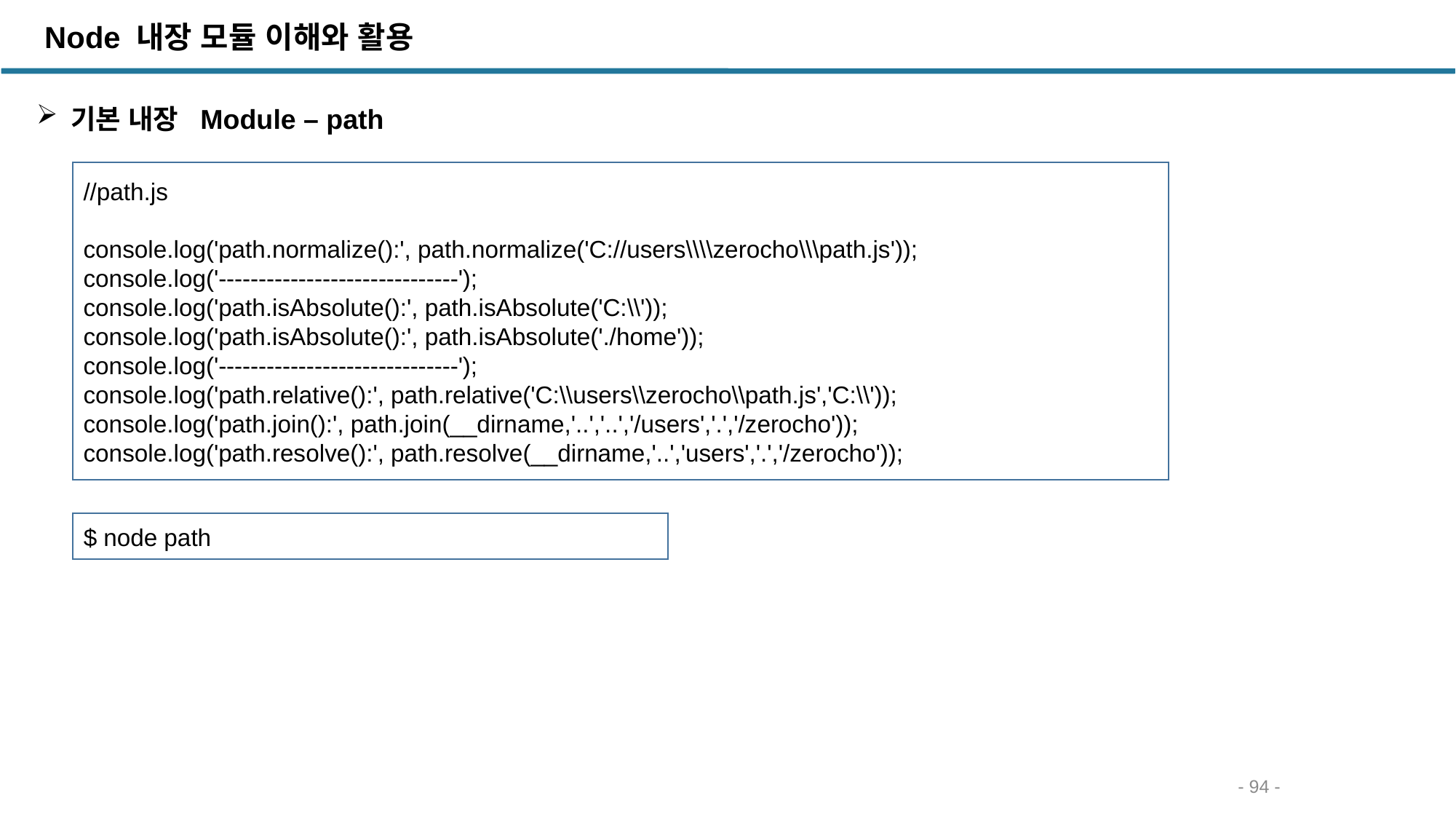

Node 내장 모듈 이해와 활용
기본 내장  Module – path

//path.js

console.log('path.normalize():', path.normalize('C://users\\\\zerocho\\\path.js'));
console.log('------------------------------');
console.log('path.isAbsolute():', path.isAbsolute('C:\\'));
console.log('path.isAbsolute():', path.isAbsolute('./home'));
console.log('------------------------------');
console.log('path.relative():', path.relative('C:\\users\\zerocho\\path.js','C:\\'));
console.log('path.join():', path.join(__dirname,'..','..','/users','.','/zerocho'));
console.log('path.resolve():', path.resolve(__dirname,'..','users','.','/zerocho'));
$ node path
- 94 -